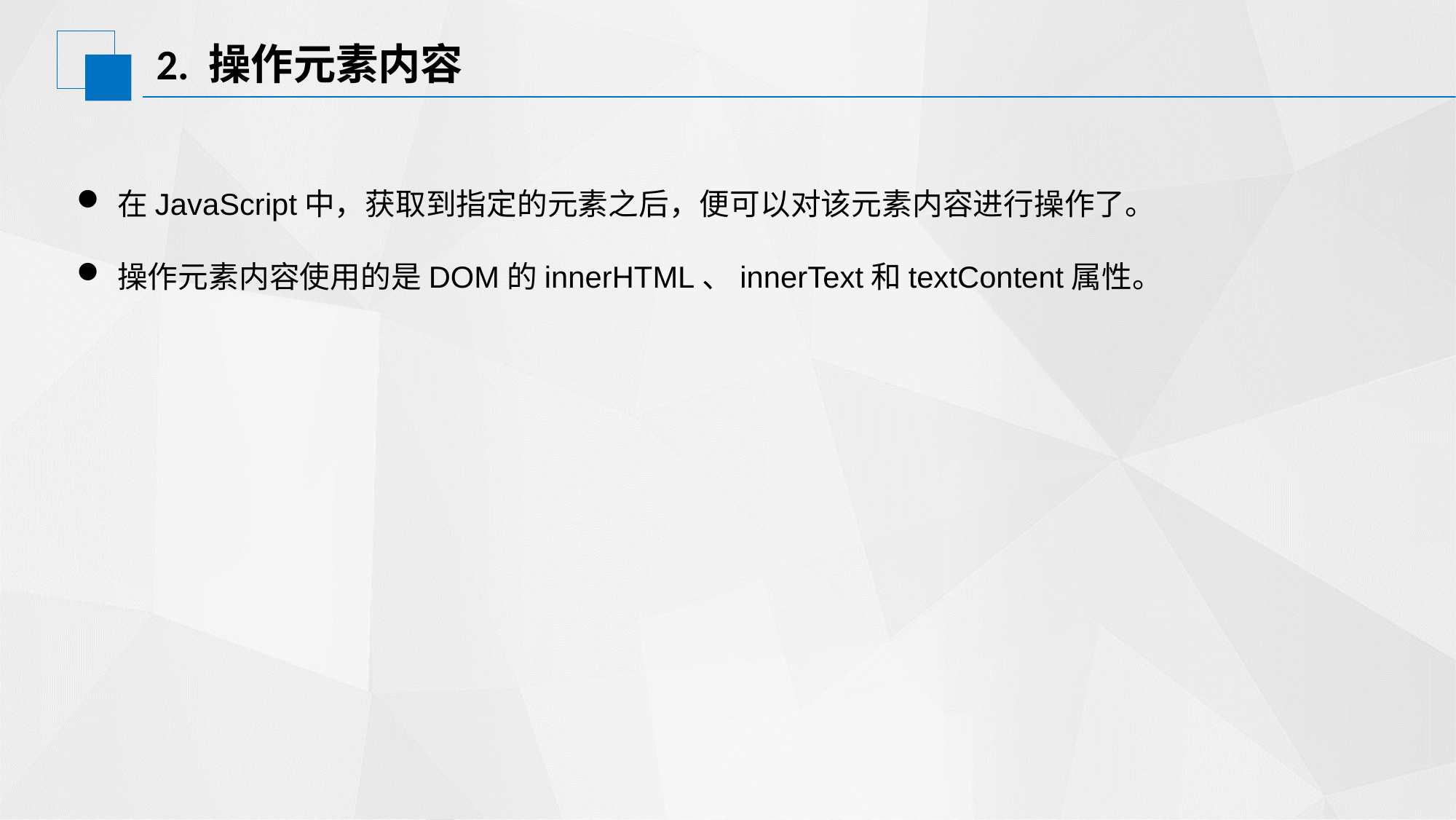

# 2. 操作元素内容
在JavaScript中，获取到指定的元素之后，便可以对该元素内容进行操作了。
操作元素内容使用的是DOM的innerHTML、innerText和textContent属性。